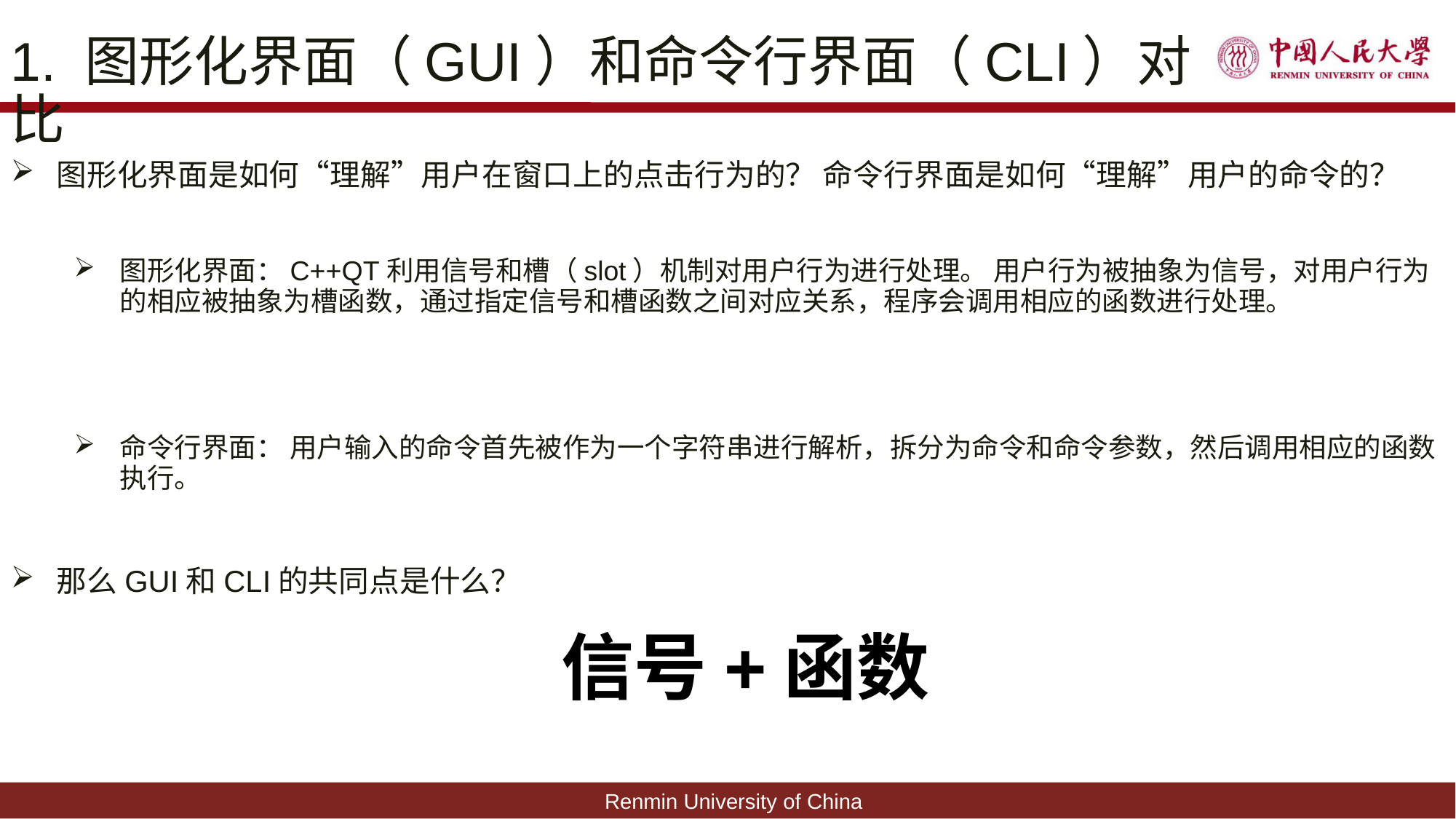

# 1. 图形化界面（GUI）和命令行界面（CLI）对比
图形化界面是如何“理解”用户在窗口上的点击行为的？ 命令行界面是如何“理解”用户的命令的？

图形化界面：C++QT利用信号和槽（slot）机制对用户行为进行处理。 用户行为被抽象为信号，对用户行为的相应被抽象为槽函数，通过指定信号和槽函数之间对应关系，程序会调用相应的函数进行处理。

命令行界面： 用户输入的命令首先被作为一个字符串进行解析，拆分为命令和命令参数，然后调用相应的函数执行。

那么GUI和CLI的共同点是什么？

   信号+函数